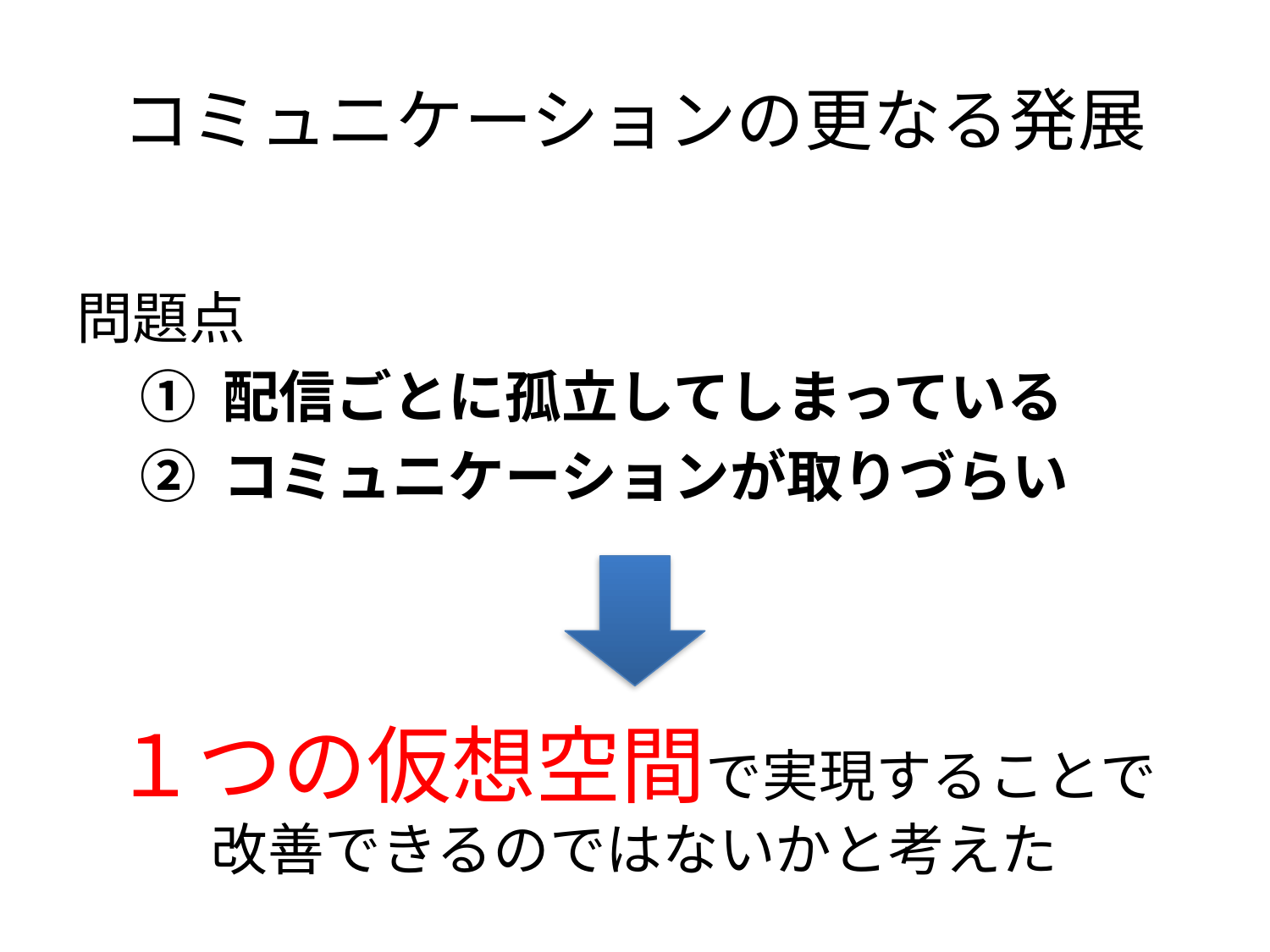

# コミュニケーションの更なる発展
問題点
① 配信ごとに孤立してしまっている
② コミュニケーションが取りづらい

１つの仮想空間で実現することで
改善できるのではないかと考えた